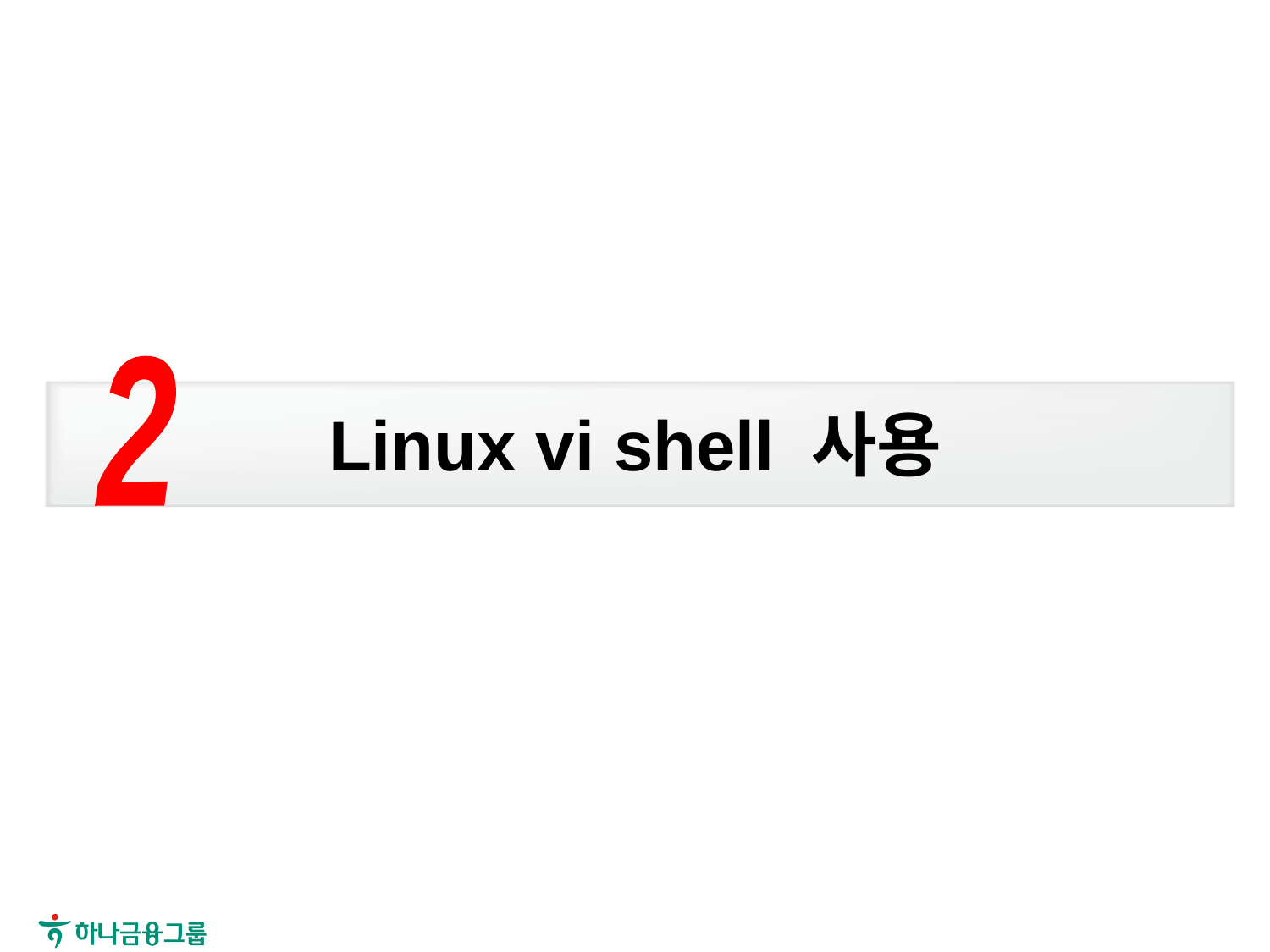

왜 vi 편집기가 필요하는지

윈도우 같은 경우에는 메모장장 같은 에디터에서 코드를 변경하는데,

리눅스는 이러한 메모장이 vi 에디터입니다.

시스템쪽 예)
C드라이브에 windows에 system 32에drivers 에 etc
hostnamectl set-hostname
2
# Linux vi shell 사용